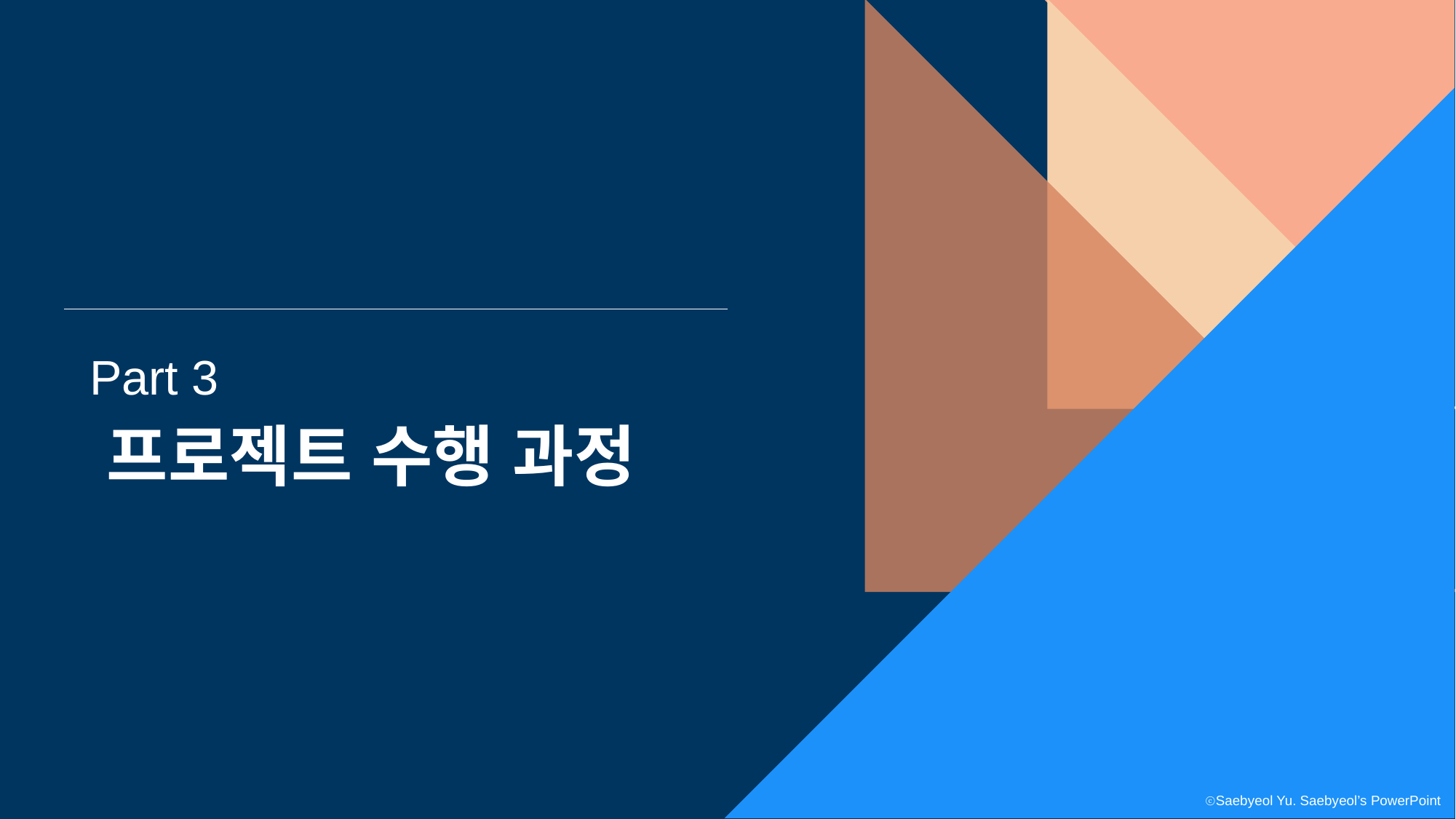

Part 3
프로젝트 수행 과정
ⓒSaebyeol Yu. Saebyeol’s PowerPoint